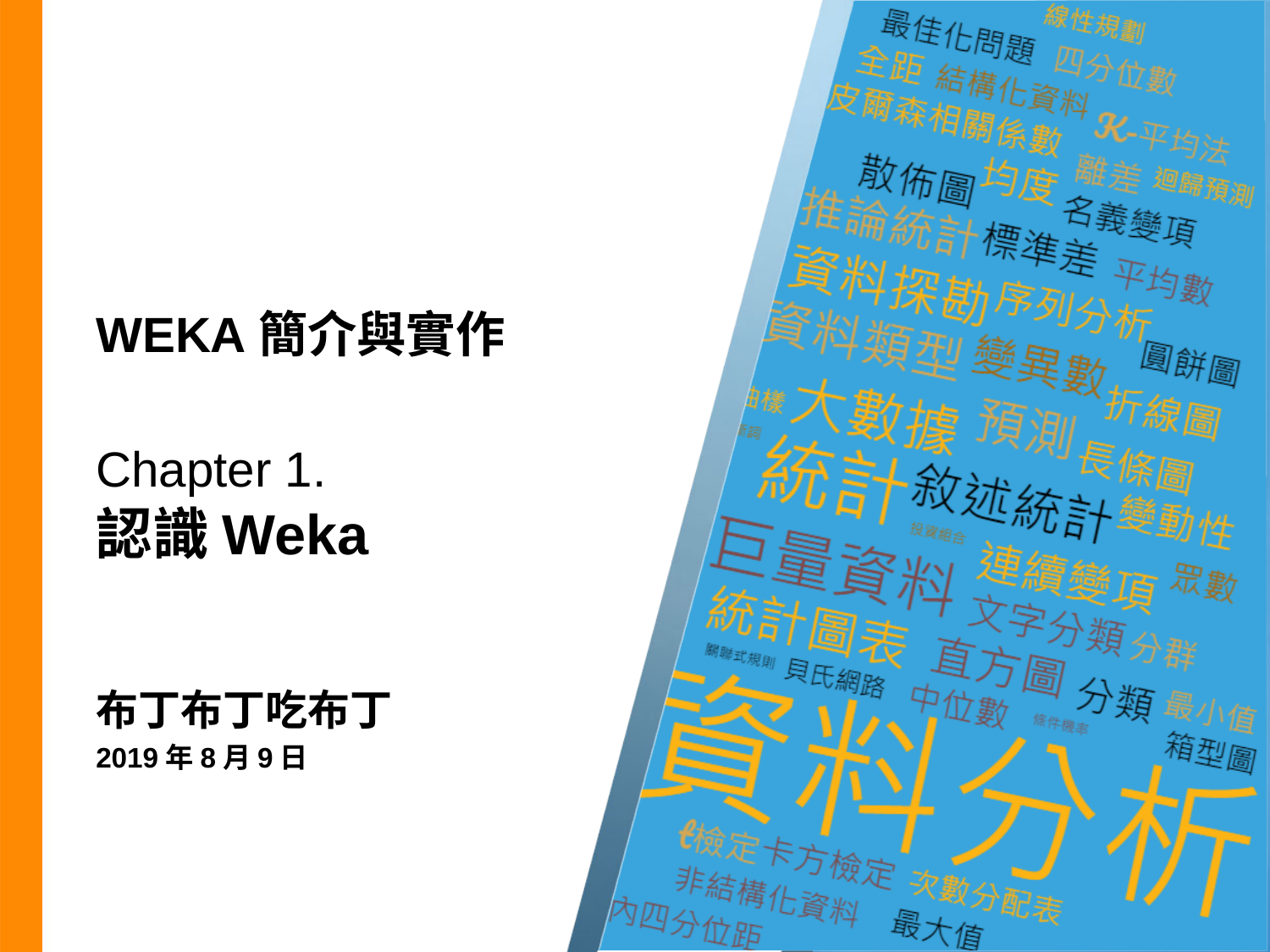

# WEKA簡介與實作

Chapter 1.
認識Weka

布丁布丁吃布丁
2019年8月9日